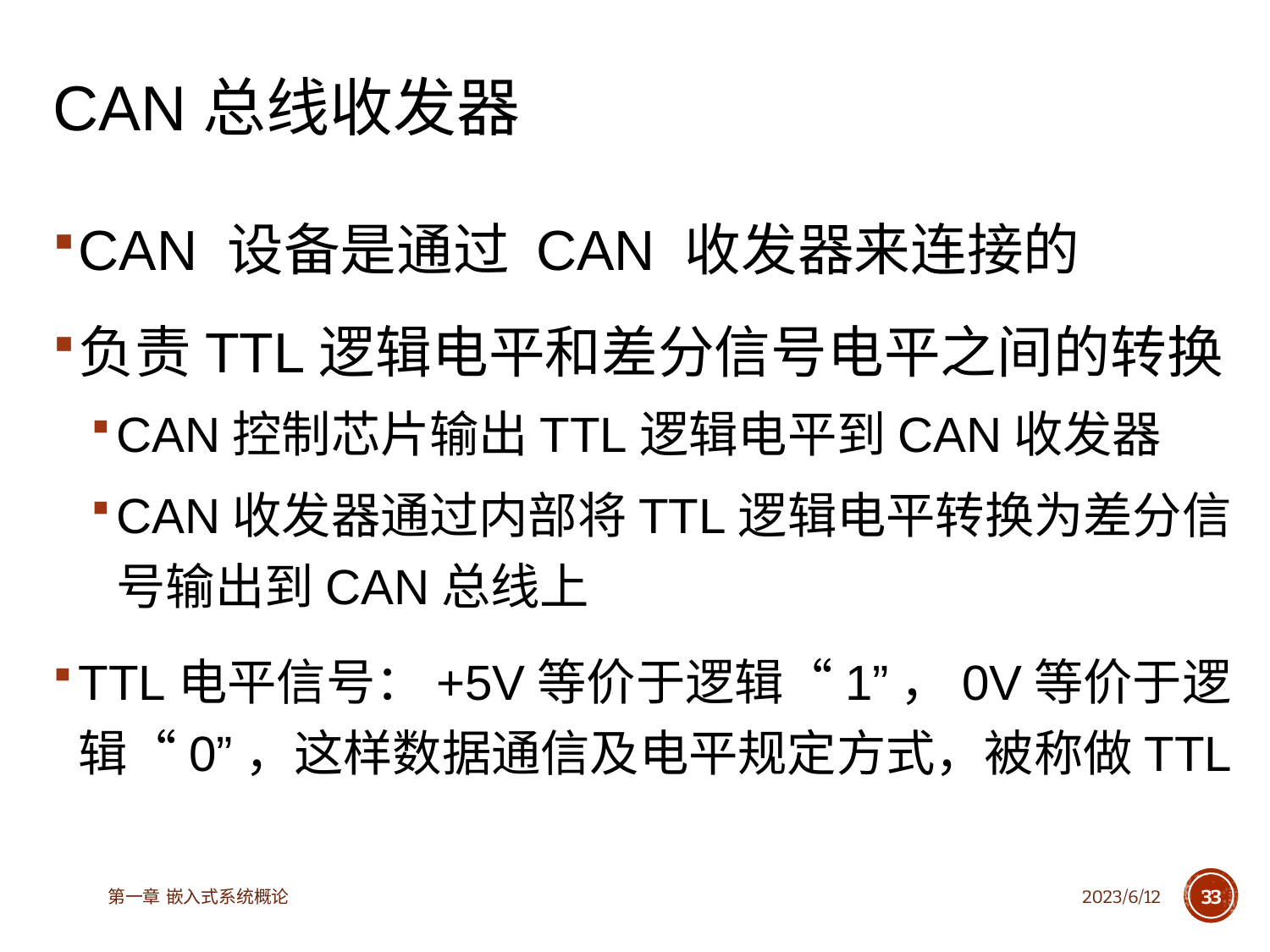

# CAN总线收发器
CAN 设备是通过 CAN 收发器来连接的
负责TTL逻辑电平和差分信号电平之间的转换
CAN控制芯片输出TTL逻辑电平到CAN收发器
CAN收发器通过内部将TTL逻辑电平转换为差分信号输出到CAN总线上
TTL电平信号：+5V等价于逻辑“1”，0V等价于逻辑“0”，这样数据通信及电平规定方式，被称做TTL
第一章 嵌入式系统概论
2023/6/12
33